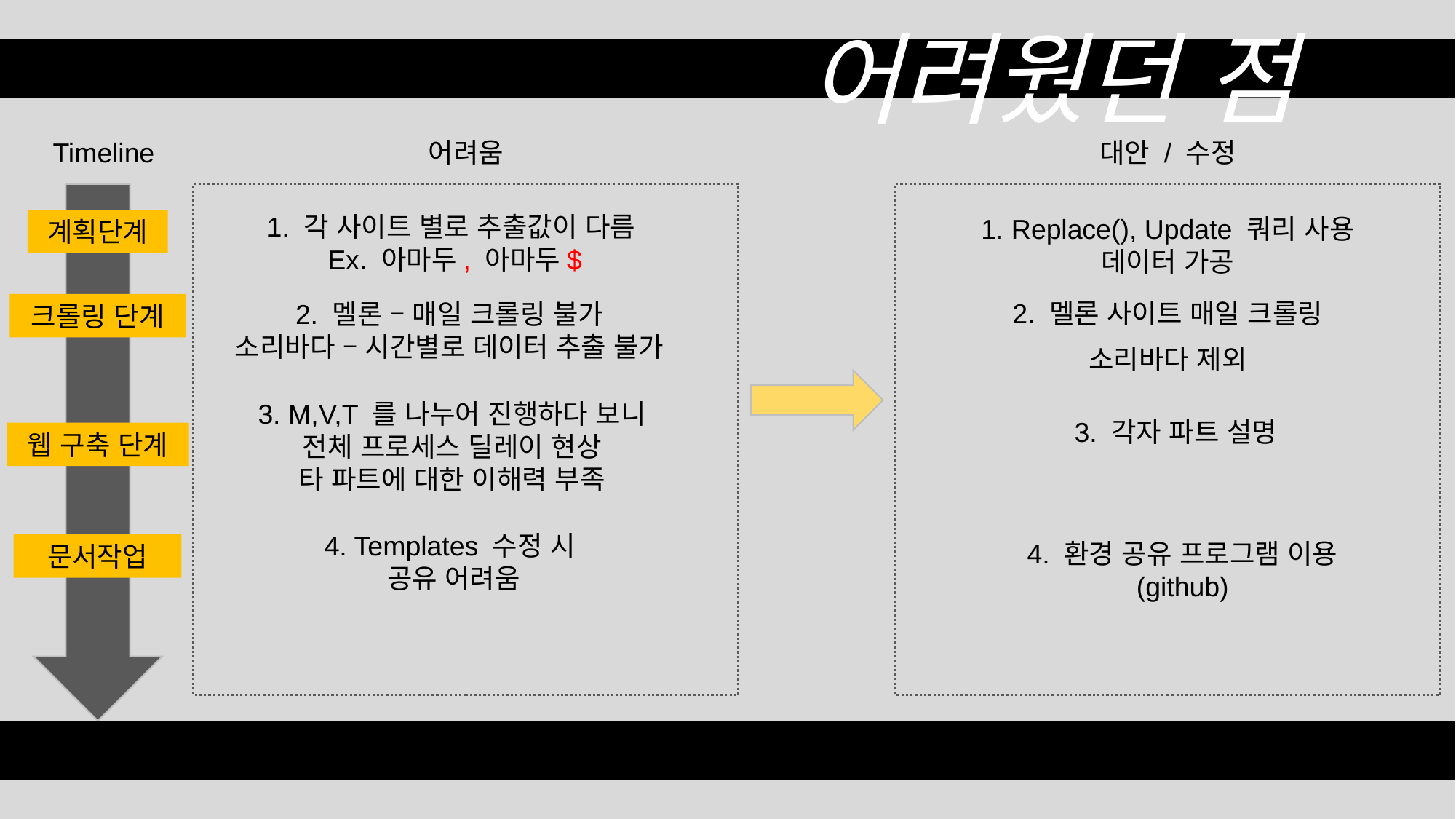

어려웠던 점

Timeline
어려움
대안 / 수정

1. 각 사이트 별로 추출값이 다름
Ex. 아마두, 아마두$
1. Replace(), Update 쿼리 사용
데이터 가공

계획단계
2. 멜론 사이트 매일 크롤링
2. 멜론 – 매일 크롤링 불가
소리바다 – 시간별로 데이터 추출 불가
크롤링 단계
소리바다 제외

3. M,V,T 를 나누어 진행하다 보니
전체 프로세스 딜레이 현상
타 파트에 대한 이해력 부족

3. 각자 파트 설명

웹 구축 단계

4. Templates 수정 시
공유 어려움

4. 환경 공유 프로그램 이용
(github)
문서작업